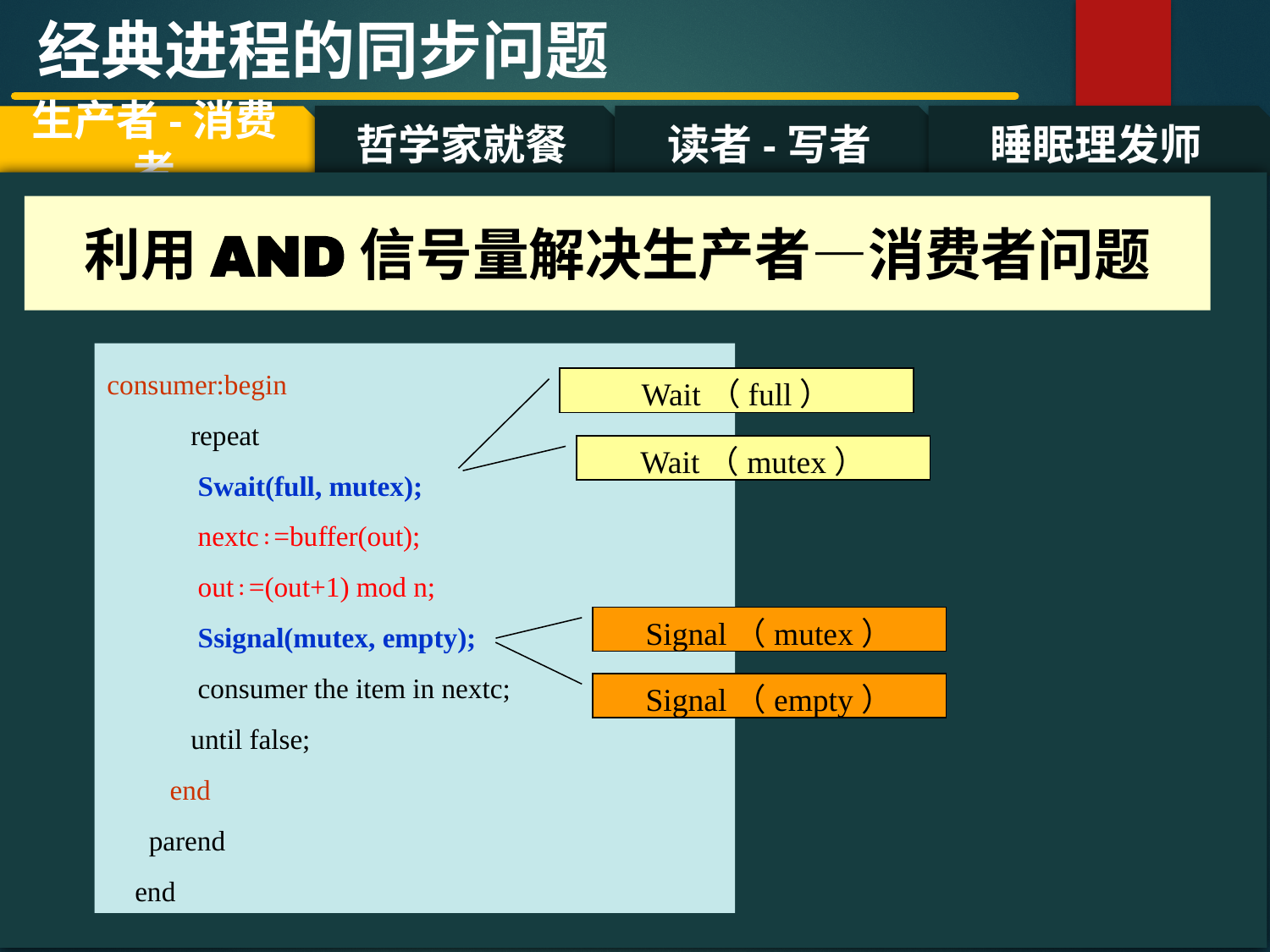

经典进程的同步问题
哲学家就餐
读者-写者
睡眠理发师
生产者-消费者
#
利用AND信号量解决生产者—消费者问题
consumer:begin
            repeat
             Swait(full, mutex);
             nextc∶=buffer(out);
             out∶=(out+1) mod n;
             Ssignal(mutex, empty);
             consumer the item in nextc;
            until false;
         end
      parend
    end
Wait（full）
Wait（mutex）
Signal（mutex）
Signal（empty）